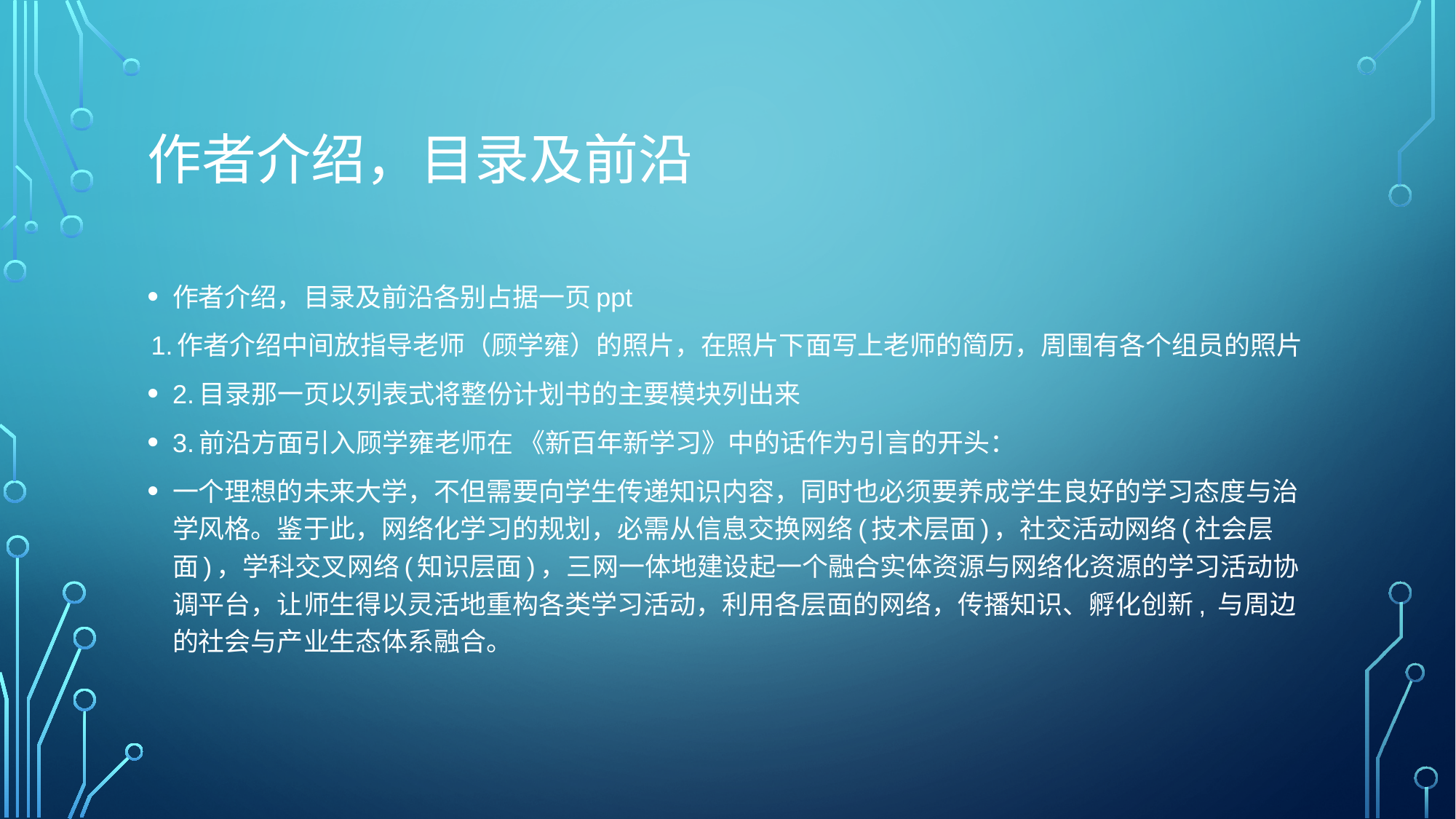

# 作者介绍，目录及前沿
作者介绍，目录及前沿各别占据一页ppt
1.作者介绍中间放指导老师（顾学雍）的照片，在照片下面写上老师的简历，周围有各个组员的照片
2.目录那一页以列表式将整份计划书的主要模块列出来
3.前沿方面引入顾学雍老师在 《新百年新学习》中的话作为引言的开头：
一个理想的未来大学，不但需要向学生传递知识内容，同时也必须要养成学生良好的学习态度与治学风格。鉴于此，网络化学习的规划，必需从信息交换网络(技术层面)，社交活动网络(社会层面)，学科交叉网络(知识层面)，三网一体地建设起一个融合实体资源与网络化资源的学习活动协调平台，让师生得以灵活地重构各类学习活动，利用各层面的网络，传播知识、孵化创新, 与周边的社会与产业生态体系融合。